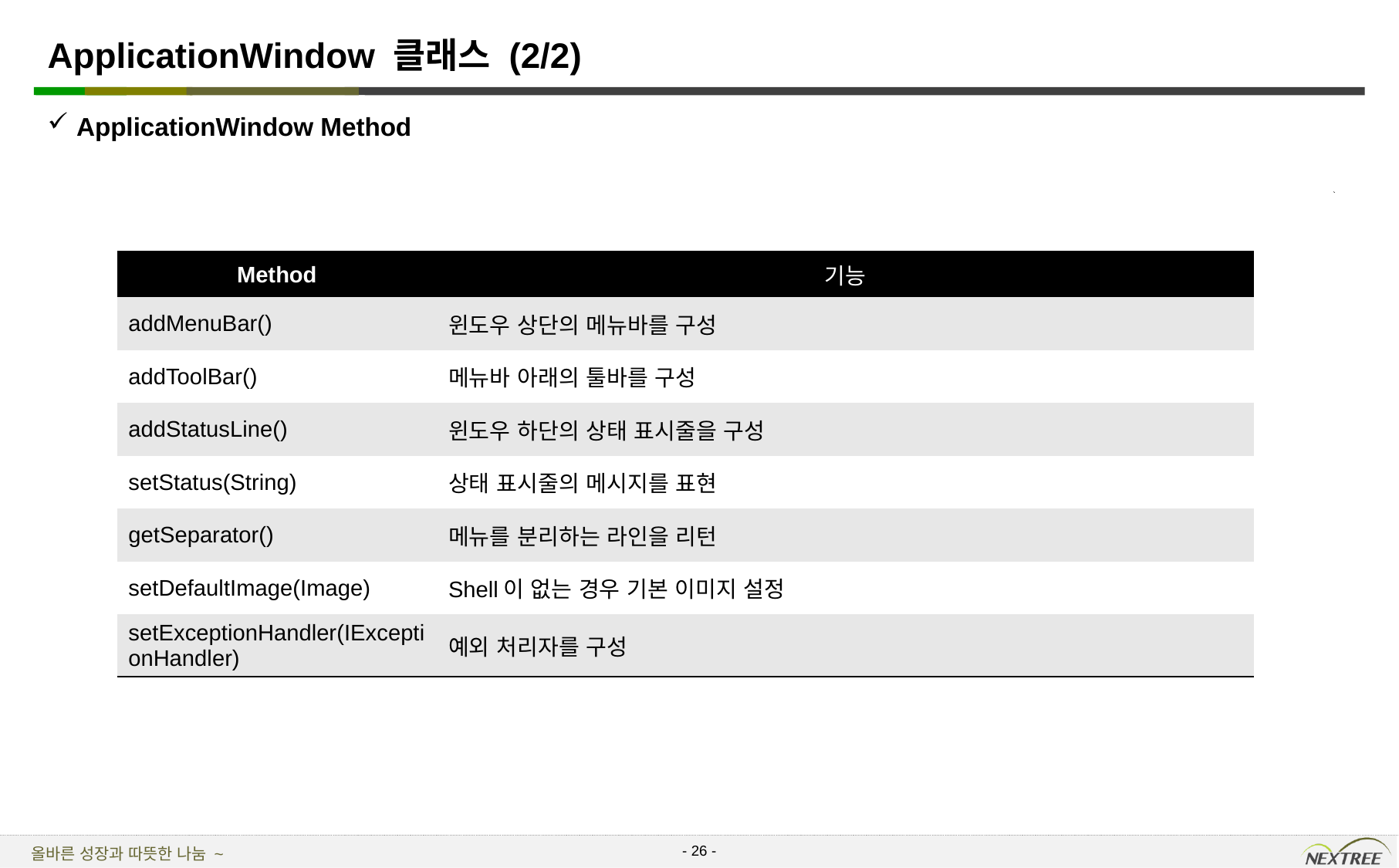

# ApplicationWindow 클래스 (2/2)
ApplicationWindow Method
| Method | 기능 |
| --- | --- |
| addMenuBar() | 윈도우 상단의 메뉴바를 구성 |
| addToolBar() | 메뉴바 아래의 툴바를 구성 |
| addStatusLine() | 윈도우 하단의 상태 표시줄을 구성 |
| setStatus(String) | 상태 표시줄의 메시지를 표현 |
| getSeparator() | 메뉴를 분리하는 라인을 리턴 |
| setDefaultImage(Image) | Shell이 없는 경우 기본 이미지 설정 |
| setExceptionHandler(IExceptionHandler) | 예외 처리자를 구성 |